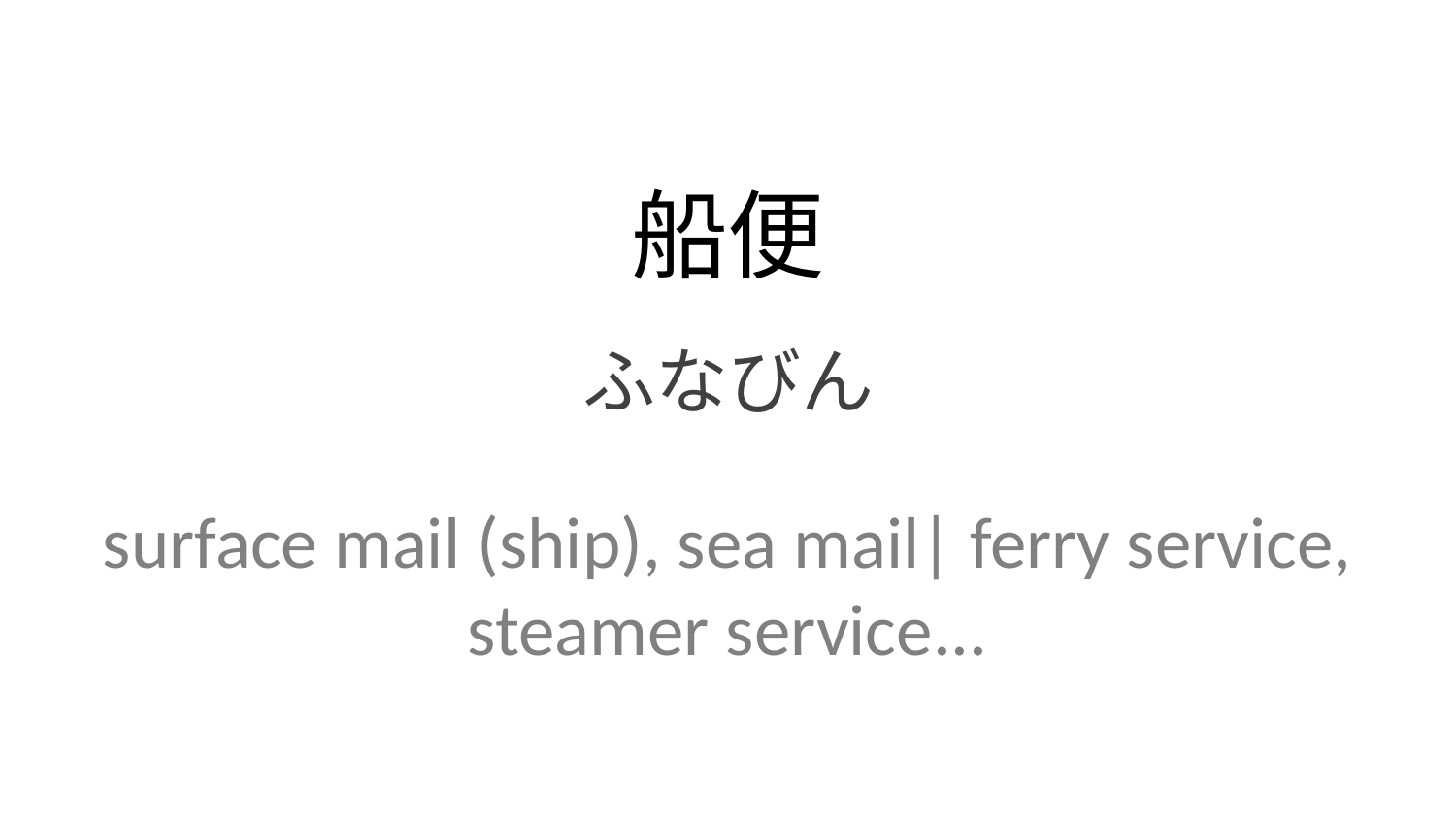

船便

ふなびん
surface mail (ship), sea mail| ferry service, steamer service...